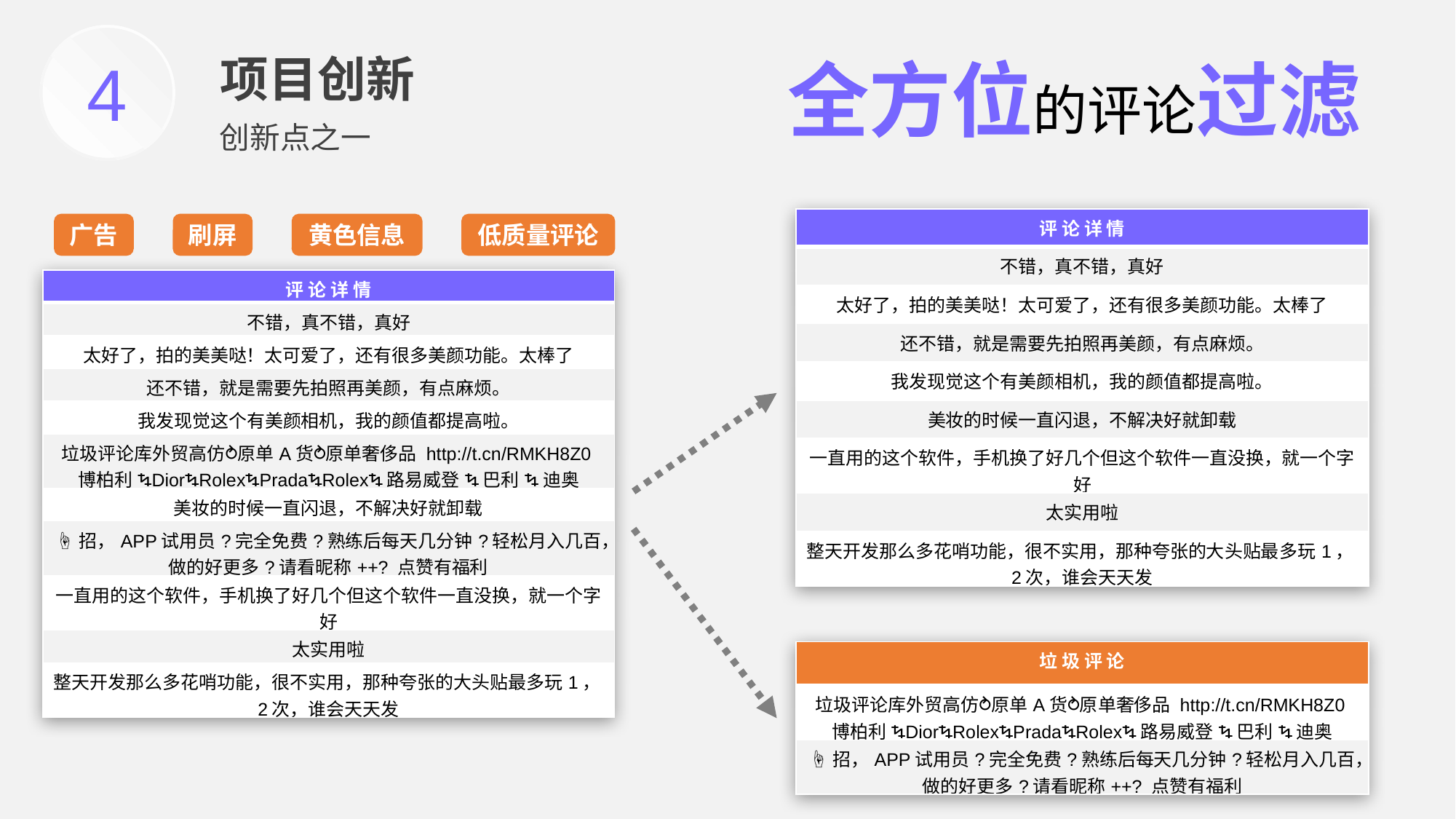

4
全方位的评论过滤
项目创新
创新点之一
| 评 论 详 情 |
| --- |
| 不错，真不错，真好 |
| 太好了，拍的美美哒！太可爱了，还有很多美颜功能。太棒了 |
| 还不错，就是需要先拍照再美颜，有点麻烦。 |
| 我发现觉这个有美颜相机，我的颜值都提高啦。 |
| 美妆的时候一直闪退，不解决好就卸载 |
| 一直用的这个软件，手机换了好几个但这个软件一直没换，就一个字 好 |
| 太实用啦 |
| 整天开发那么多花哨功能，很不实用，那种夸张的大头贴最多玩1，2次，谁会天天发 |
广告
刷屏
黄色信息
低质量评论
| 评 论 详 情 |
| --- |
| 不错，真不错，真好 |
| 太好了，拍的美美哒！太可爱了，还有很多美颜功能。太棒了 |
| 还不错，就是需要先拍照再美颜，有点麻烦。 |
| 我发现觉这个有美颜相机，我的颜值都提高啦。 |
| 垃圾评论库外贸高仿⥁原单A货⥁原单奢侈品 http://t.cn/RMKH8Z0博柏利ᛪDiorᛪRolexᛪPradaᛪRolexᛪ路易威登ᛪ巴利ᛪ迪奥 |
| 美妆的时候一直闪退，不解决好就卸载 |
| ☝招，APP试用员?完全免费?熟练后每天几分钟?轻松月入几百，做的好更多?请看昵称++? 点赞有福利 |
| 一直用的这个软件，手机换了好几个但这个软件一直没换，就一个字 好 |
| 太实用啦 |
| 整天开发那么多花哨功能，很不实用，那种夸张的大头贴最多玩1，2次，谁会天天发 |
| 垃 圾 评 论 |
| --- |
| 垃圾评论库外贸高仿⥁原单A货⥁原单奢侈品 http://t.cn/RMKH8Z0博柏利ᛪDiorᛪRolexᛪPradaᛪRolexᛪ路易威登ᛪ巴利ᛪ迪奥 |
| ☝招，APP试用员?完全免费?熟练后每天几分钟?轻松月入几百，做的好更多?请看昵称++? 点赞有福利 |